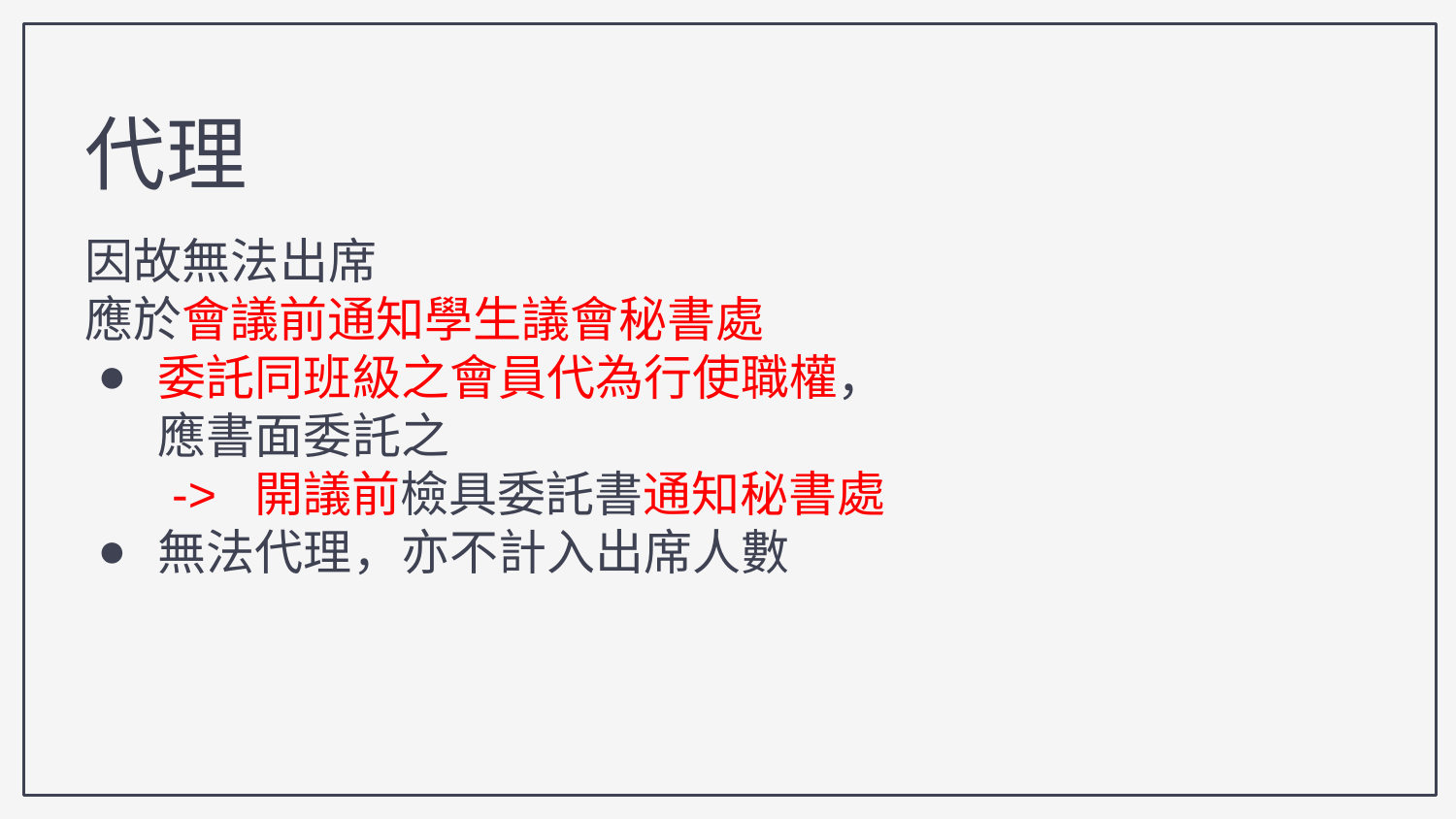

代理
因故無法出席
應於會議前通知學生議會秘書處
委託同班級之會員代為行使職權，應書面委託之
 ->  開議前檢具委託書通知秘書處
無法代理，亦不計入出席人數